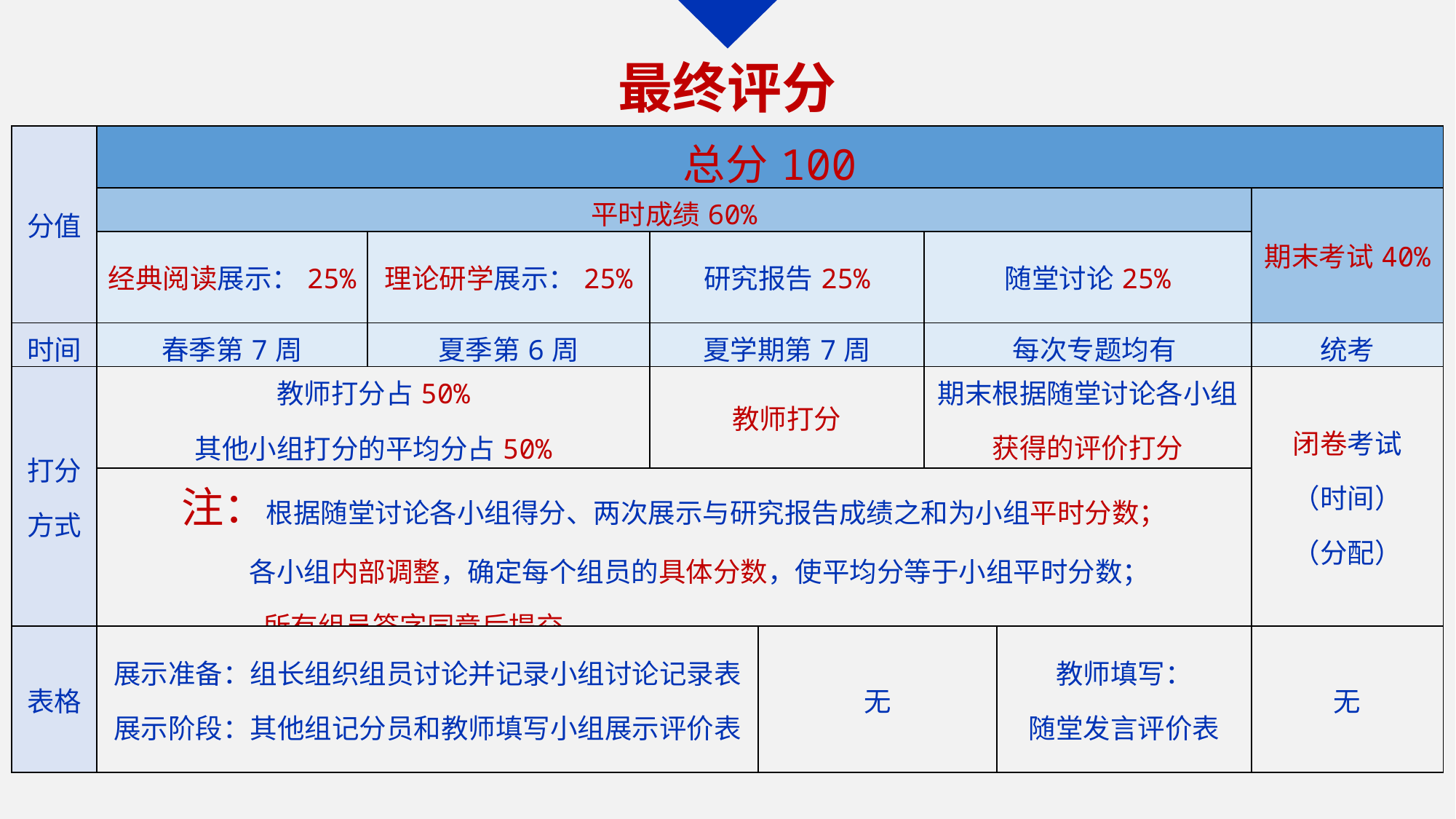

最终评分
| 分值 | 总分100 |  |  |  |  |  |  |
| --- | --- | --- | --- | --- | --- | --- | --- |
|  | 平时成绩60% |  |  |  |  |  | 期末考试40% |
|  | 经典阅读展示：25% | 理论研学展示：25% | 研究报告25% | 研究报告25% | 随堂讨论25% |  |  |
| 时间 | 春季第7周 | 夏季第6周 | 夏学期第7周 | 夏学期第7周 | 每次专题均有 |  | 统考 |
| 打分 方式 | 教师打分占50% 其他小组打分的平均分占50% |  | 教师打分 | 教师打分 | 期末根据随堂讨论各小组 获得的评价打分 |  | 闭卷考试 （时间） （分配） |
|  | 注：根据随堂讨论各小组得分、两次展示与研究报告成绩之和为小组平时分数； 各小组内部调整，确定每个组员的具体分数，使平均分等于小组平时分数； 所有组员签字同意后提交。 |  |  |  |  |  |  |
| 表格 | 展示准备：组长组织组员讨论并记录小组讨论记录表 展示阶段：其他组记分员和教师填写小组展示评价表 |  |  | 无 |  | 教师填写： 随堂发言评价表 | 无 |